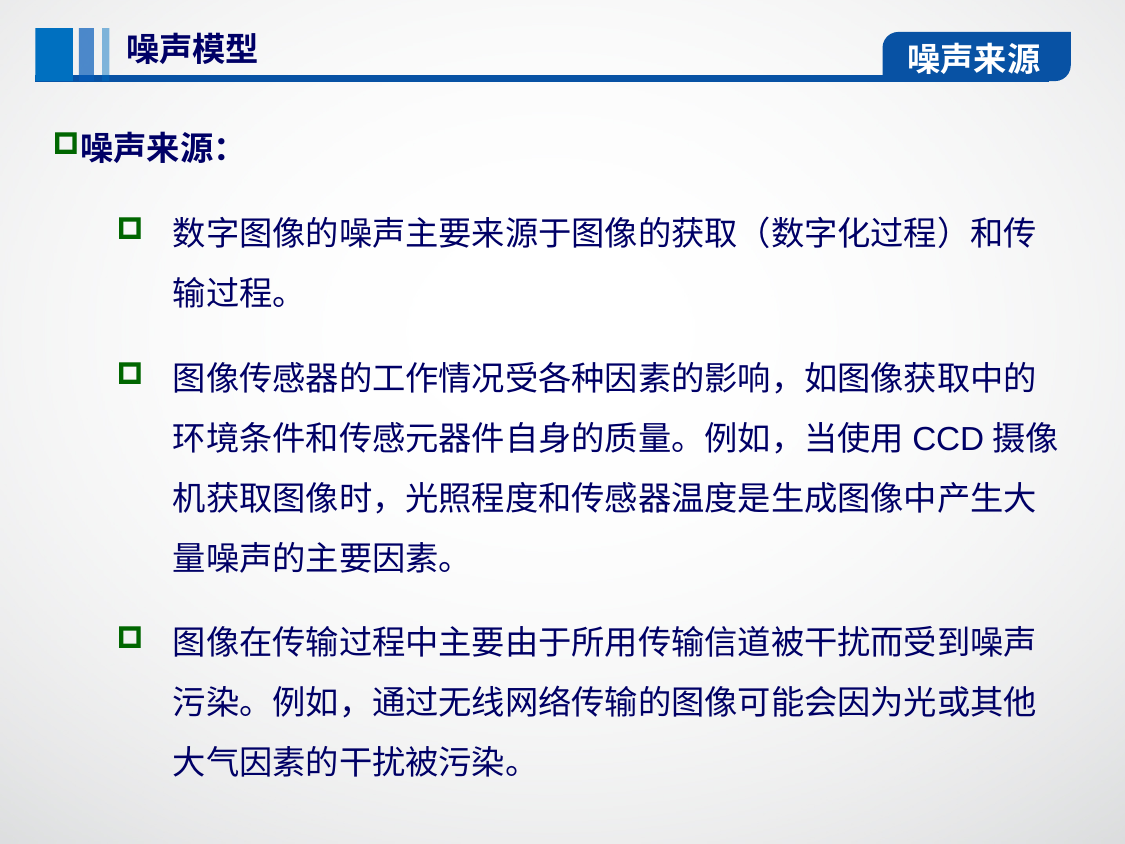

噪声模型
噪声来源
噪声来源：
数字图像的噪声主要来源于图像的获取（数字化过程）和传输过程。
图像传感器的工作情况受各种因素的影响，如图像获取中的环境条件和传感元器件自身的质量。例如，当使用CCD摄像机获取图像时，光照程度和传感器温度是生成图像中产生大量噪声的主要因素。
图像在传输过程中主要由于所用传输信道被干扰而受到噪声污染。例如，通过无线网络传输的图像可能会因为光或其他大气因素的干扰被污染。

31